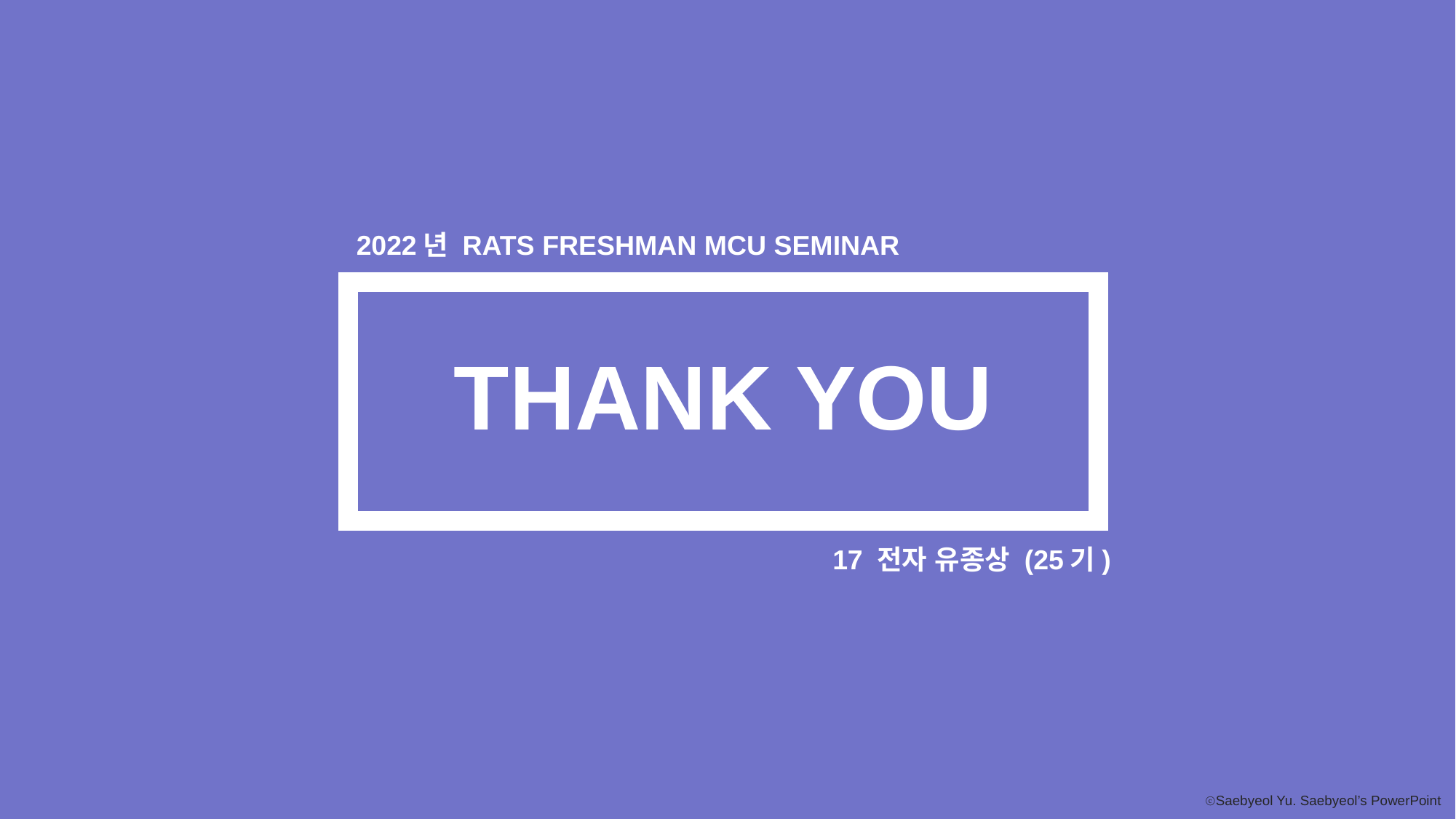

2022년 RATS FRESHMAN MCU SEMINAR

THANK YOU
17 전자 유종상 (25기)